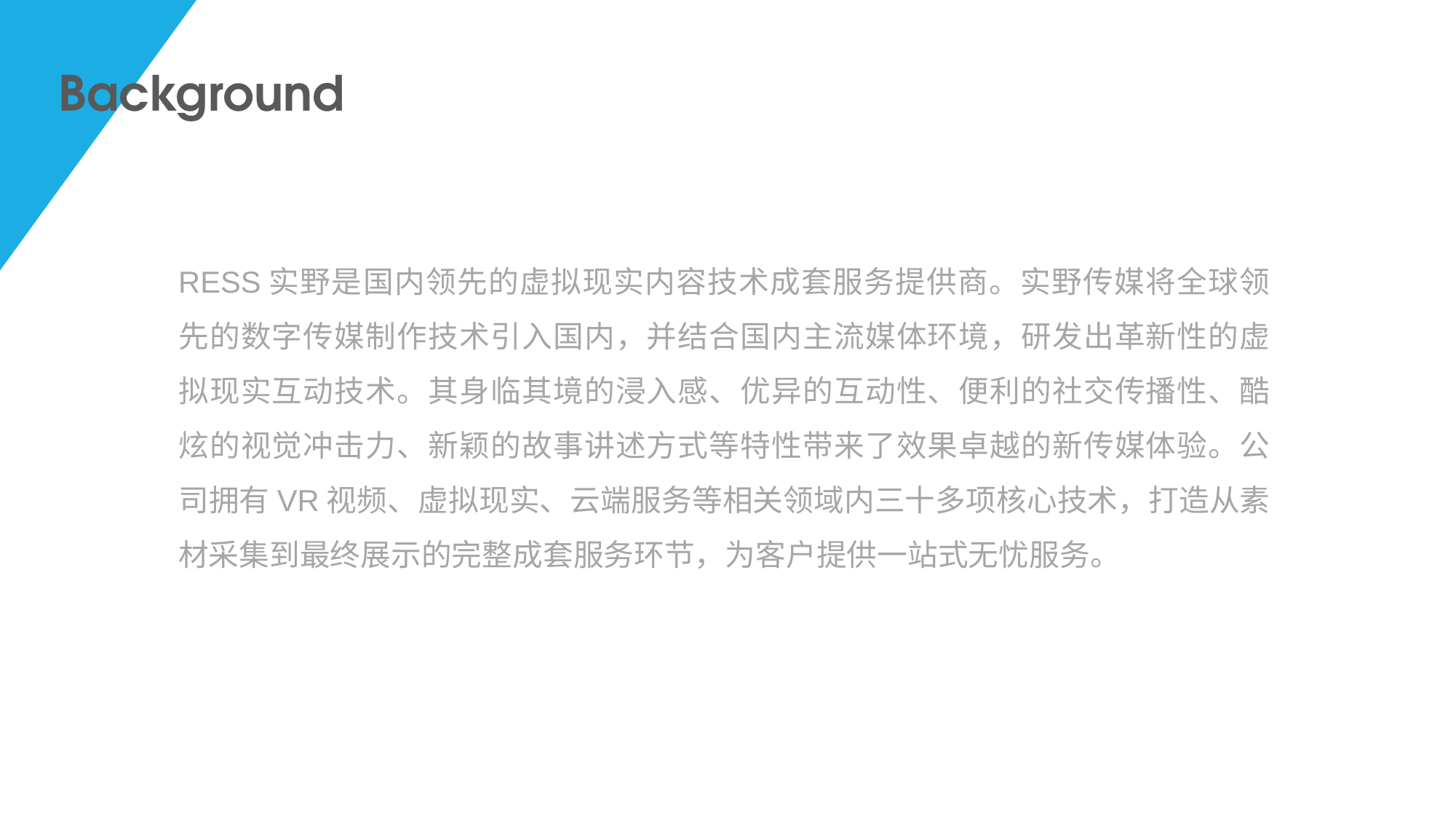

Background
RESS实野是国内领先的虚拟现实内容技术成套服务提供商。实野传媒将全球领先的数字传媒制作技术引入国内，并结合国内主流媒体环境，研发出革新性的虚拟现实互动技术。其身临其境的浸入感、优异的互动性、便利的社交传播性、酷炫的视觉冲击力、新颖的故事讲述方式等特性带来了效果卓越的新传媒体验。公司拥有VR视频、虚拟现实、云端服务等相关领域内三十多项核心技术，打造从素材采集到最终展示的完整成套服务环节，为客户提供一站式无忧服务。